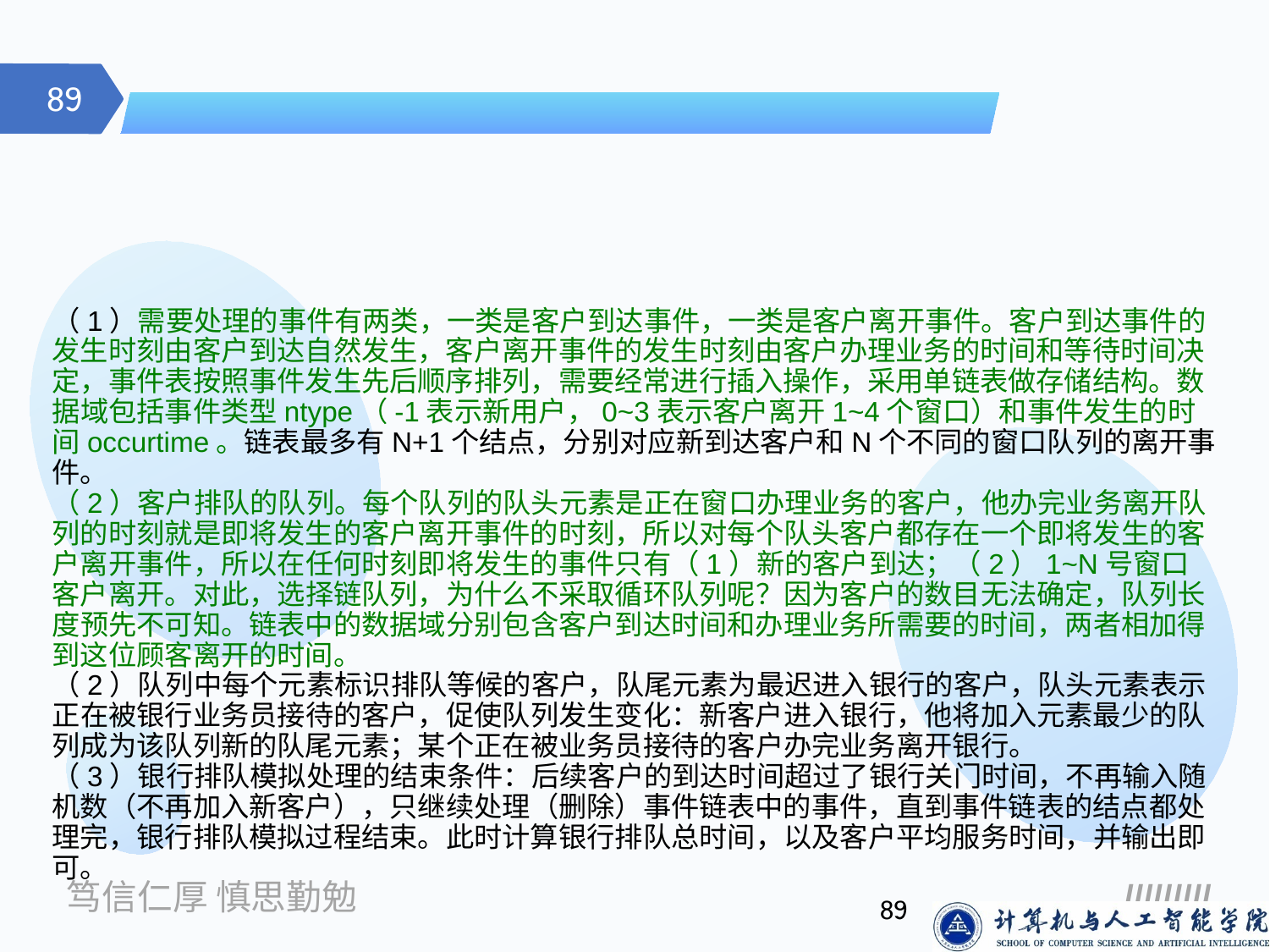

（1）需要处理的事件有两类，一类是客户到达事件，一类是客户离开事件。客户到达事件的发生时刻由客户到达自然发生，客户离开事件的发生时刻由客户办理业务的时间和等待时间决定，事件表按照事件发生先后顺序排列，需要经常进行插入操作，采用单链表做存储结构。数据域包括事件类型ntype（-1表示新用户，0~3表示客户离开1~4个窗口）和事件发生的时间occurtime。链表最多有N+1个结点，分别对应新到达客户和N个不同的窗口队列的离开事件。
（2）客户排队的队列。每个队列的队头元素是正在窗口办理业务的客户，他办完业务离开队列的时刻就是即将发生的客户离开事件的时刻，所以对每个队头客户都存在一个即将发生的客户离开事件，所以在任何时刻即将发生的事件只有（1）新的客户到达；（2）1~N号窗口客户离开。对此，选择链队列，为什么不采取循环队列呢？因为客户的数目无法确定，队列长度预先不可知。链表中的数据域分别包含客户到达时间和办理业务所需要的时间，两者相加得到这位顾客离开的时间。
（2）队列中每个元素标识排队等候的客户，队尾元素为最迟进入银行的客户，队头元素表示正在被银行业务员接待的客户，促使队列发生变化：新客户进入银行，他将加入元素最少的队列成为该队列新的队尾元素；某个正在被业务员接待的客户办完业务离开银行。
（3）银行排队模拟处理的结束条件：后续客户的到达时间超过了银行关门时间，不再输入随机数（不再加入新客户），只继续处理（删除）事件链表中的事件，直到事件链表的结点都处理完，银行排队模拟过程结束。此时计算银行排队总时间，以及客户平均服务时间，并输出即可。
89